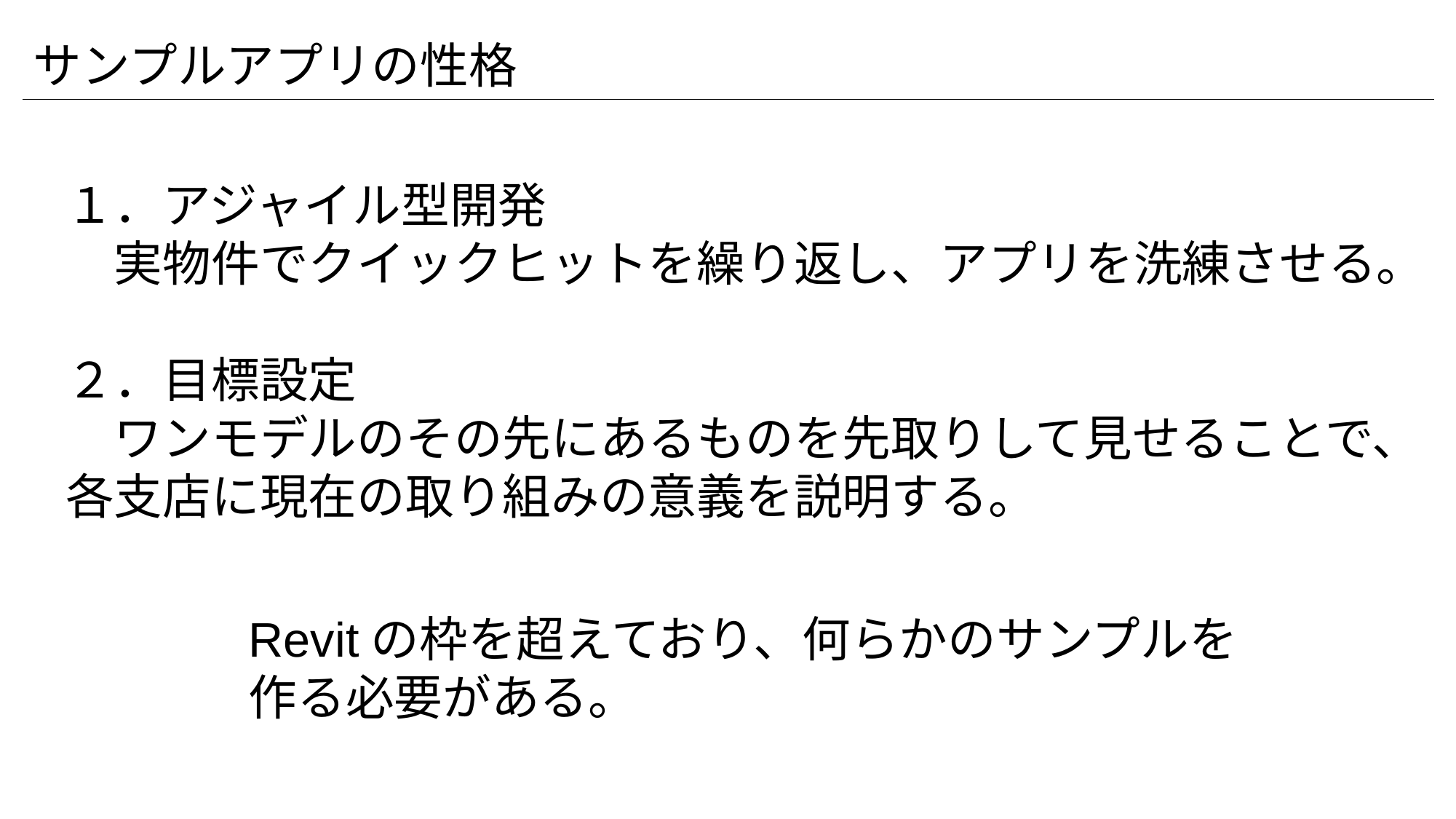

サンプルアプリの性格
１．アジャイル型開発
　実物件でクイックヒットを繰り返し、アプリを洗練させる。

２．目標設定
　ワンモデルのその先にあるものを先取りして見せることで、各支店に現在の取り組みの意義を説明する。
Revitの枠を超えており、何らかのサンプルを作る必要がある。